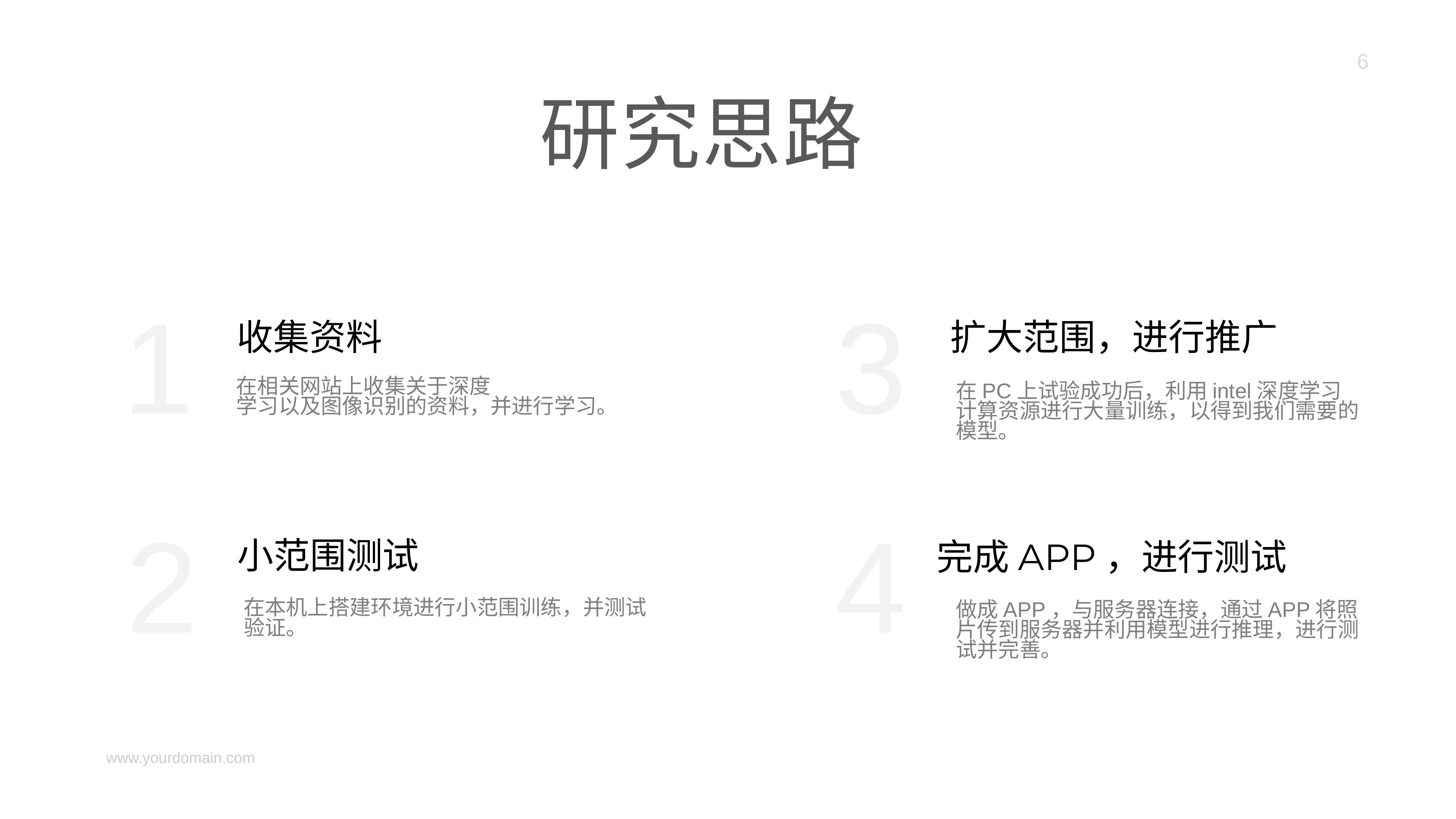

研究思路
1
3
收集资料
扩大范围，进行推广
在相关网站上收集关于深度
学习以及图像识别的资料，并进行学习。

在PC上试验成功后，利用intel深度学习计算资源进行大量训练，以得到我们需要的模型。
2
4
小范围测试
完成APP，进行测试
在本机上搭建环境进行小范围训练，并测试验证。
做成APP，与服务器连接，通过APP将照片传到服务器并利用模型进行推理，进行测试并完善。